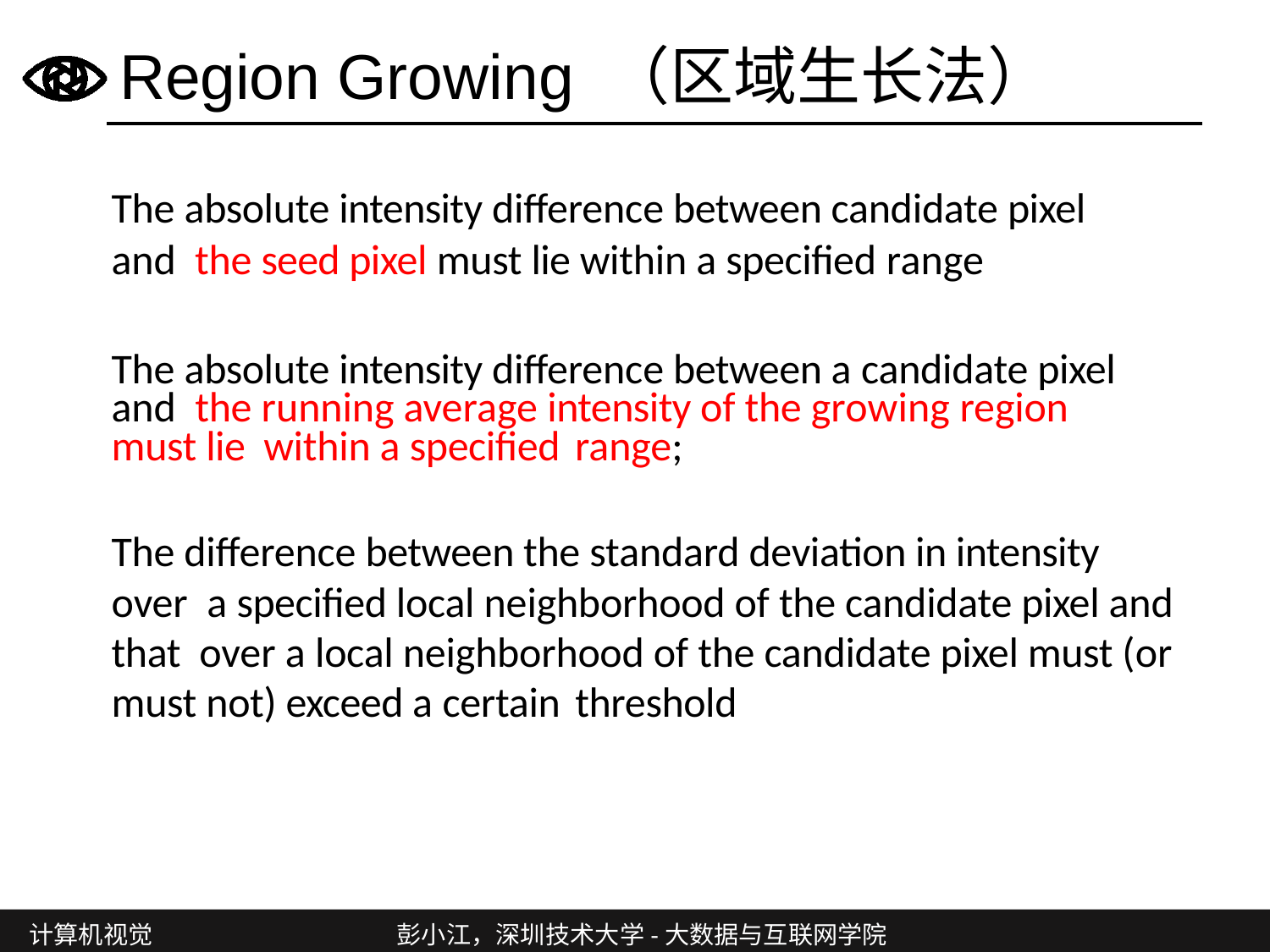

# Region Growing （区域生长法）
The absolute intensity difference between candidate pixel and  the seed pixel must lie within a specified range

The absolute intensity difference between a candidate pixel and  the running average intensity of the growing region must lie  within a specified range;

The difference between the standard deviation in intensity over  a specified local neighborhood of the candidate pixel and that  over a local neighborhood of the candidate pixel must (or must not) exceed a certain threshold